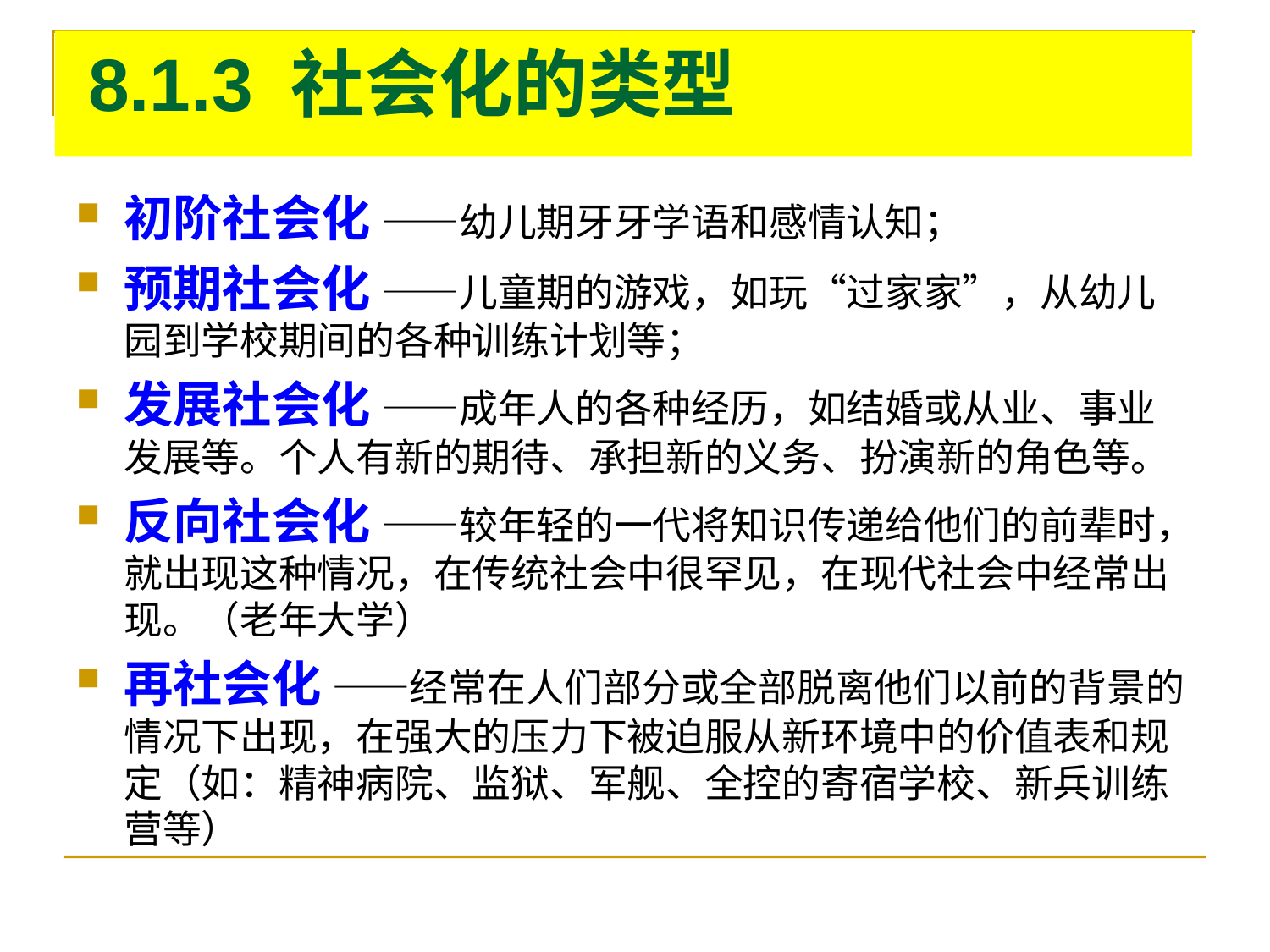

# 8.1.3 社会化的类型
初阶社会化 ——幼儿期牙牙学语和感情认知；
预期社会化 ——儿童期的游戏，如玩“过家家”，从幼儿园到学校期间的各种训练计划等；
发展社会化 ——成年人的各种经历，如结婚或从业、事业发展等。个人有新的期待、承担新的义务、扮演新的角色等。
反向社会化 ——较年轻的一代将知识传递给他们的前辈时，就出现这种情况，在传统社会中很罕见，在现代社会中经常出现。（老年大学）
再社会化 ——经常在人们部分或全部脱离他们以前的背景的情况下出现，在强大的压力下被迫服从新环境中的价值表和规定（如：精神病院、监狱、军舰、全控的寄宿学校、新兵训练营等）

9